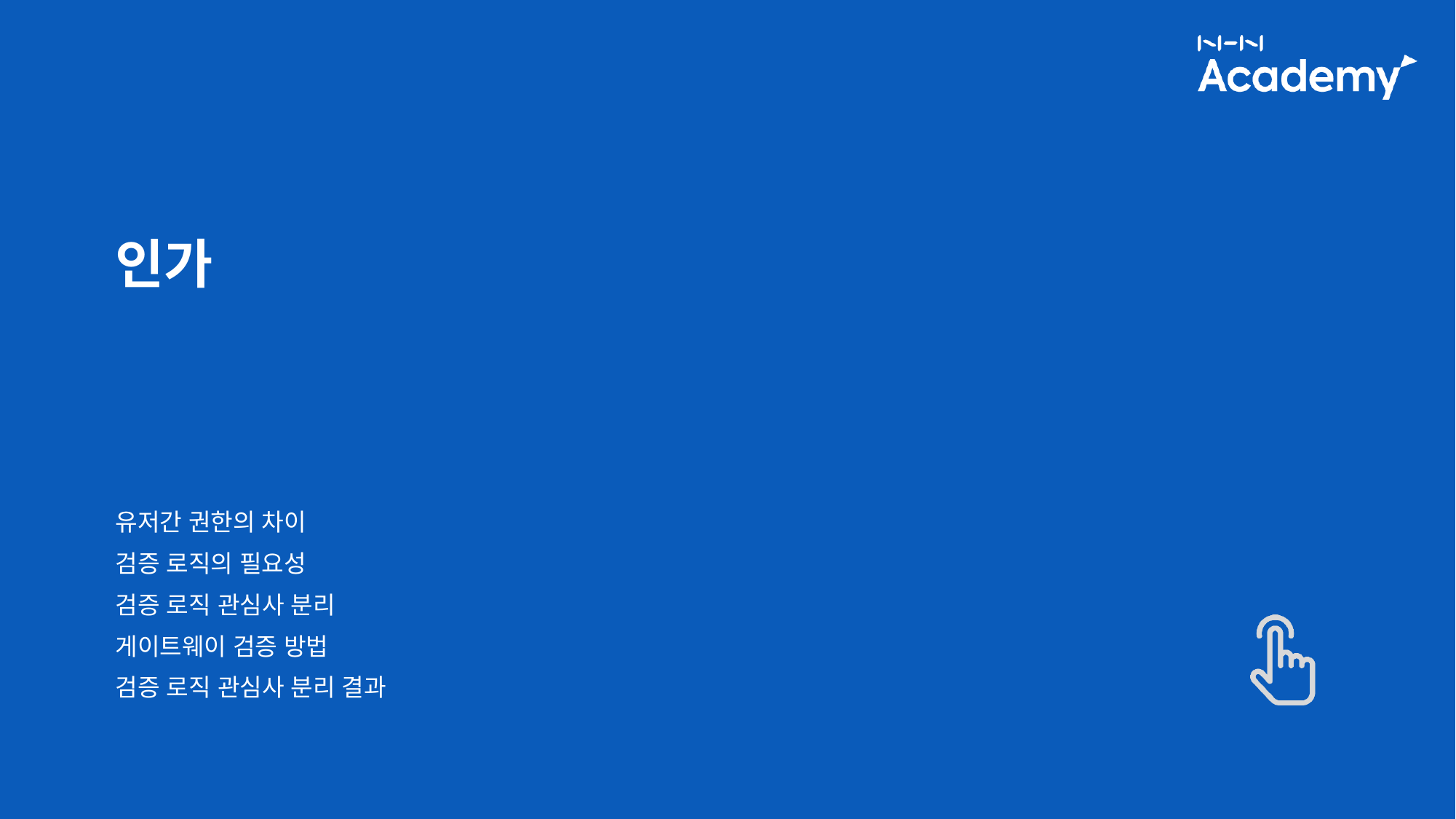

인가
유저간 권한의 차이
검증 로직의 필요성
검증 로직 관심사 분리
게이트웨이 검증 방법
검증 로직 관심사 분리 결과